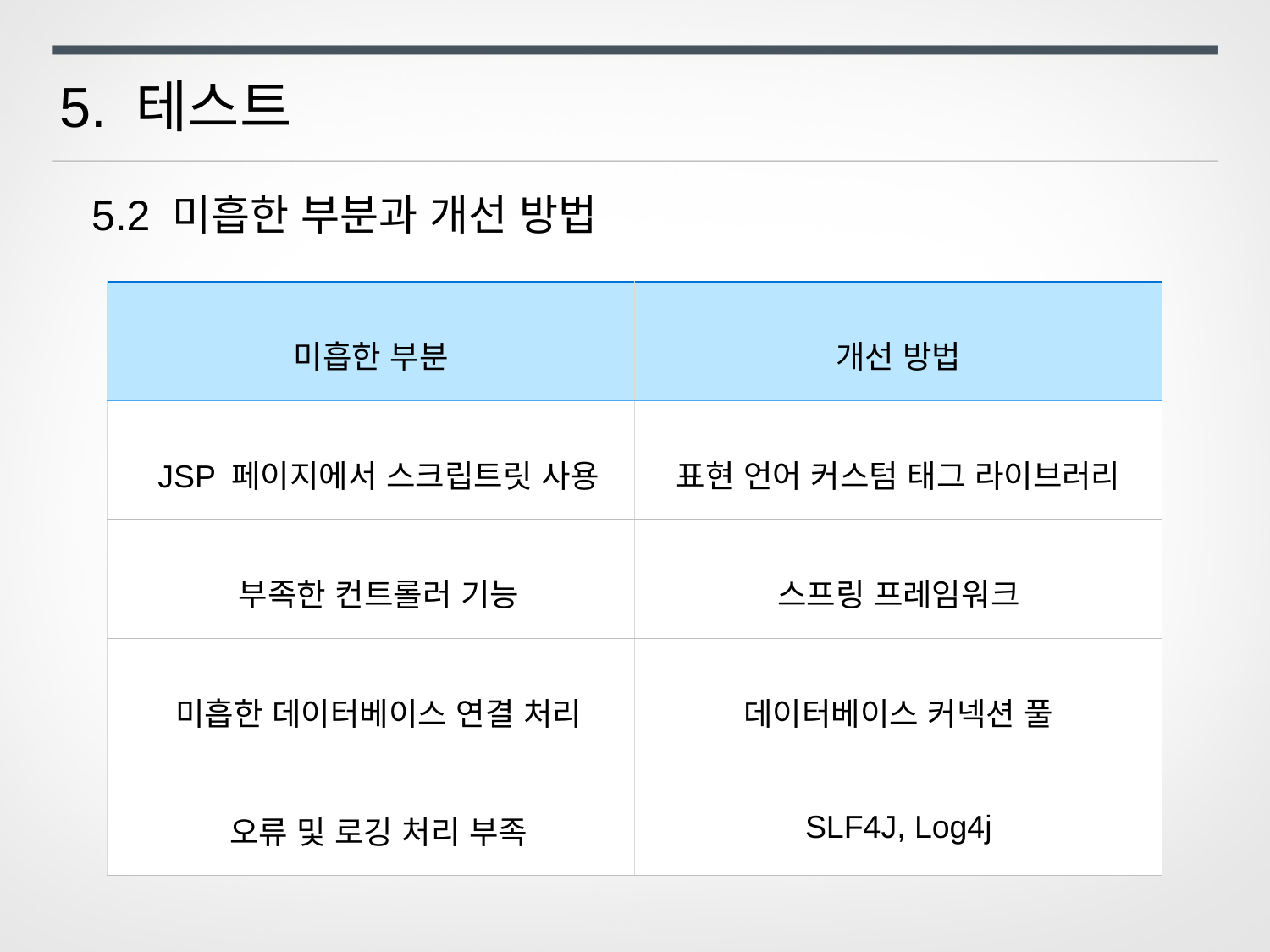

5. 테스트
5.2 미흡한 부분과 개선 방법
| 미흡한 부분 | 개선 방법 |
| --- | --- |
| JSP 페이지에서 스크립트릿 사용 | 표현 언어 커스텀 태그 라이브러리 |
| 부족한 컨트롤러 기능 | 스프링 프레임워크 |
| 미흡한 데이터베이스 연결 처리 | 데이터베이스 커넥션 풀 |
| 오류 및 로깅 처리 부족 | SLF4J, Log4j |